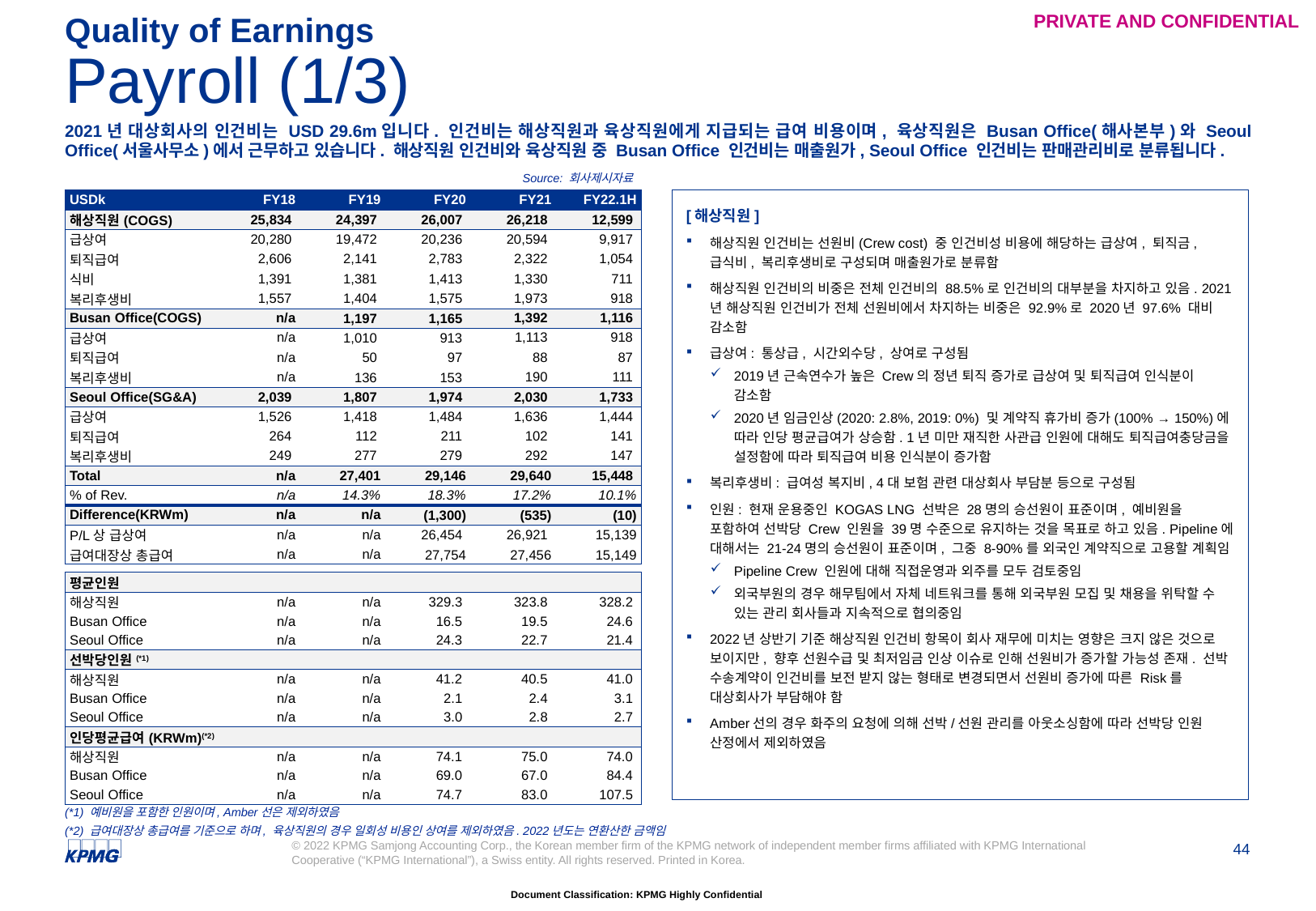

Quality of Earnings
# Payroll (1/3)
2021년 대상회사의 인건비는 USD 29.6m입니다. 인건비는 해상직원과 육상직원에게 지급되는 급여 비용이며, 육상직원은 Busan Office(해사본부)와 Seoul Office(서울사무소)에서 근무하고 있습니다. 해상직원 인건비와 육상직원 중 Busan Office 인건비는 매출원가, Seoul Office 인건비는 판매관리비로 분류됩니다.
Source: 회사제시자료
| USDk | FY18 | FY19 | FY20 | FY21 | FY22.1H |
| --- | --- | --- | --- | --- | --- |
| 해상직원(COGS) | 25,834 | 24,397 | 26,007 | 26,218 | 12,599 |
| 급상여 | 20,280 | 19,472 | 20,236 | 20,594 | 9,917 |
| 퇴직급여 | 2,606 | 2,141 | 2,783 | 2,322 | 1,054 |
| 식비 | 1,391 | 1,381 | 1,413 | 1,330 | 711 |
| 복리후생비 | 1,557 | 1,404 | 1,575 | 1,973 | 918 |
| Busan Office(COGS) | n/a | 1,197 | 1,165 | 1,392 | 1,116 |
| 급상여 | n/a | 1,010 | 913 | 1,113 | 918 |
| 퇴직급여 | n/a | 50 | 97 | 88 | 87 |
| 복리후생비 | n/a | 136 | 153 | 190 | 111 |
| Seoul Office(SG&A) | 2,039 | 1,807 | 1,974 | 2,030 | 1,733 |
| 급상여 | 1,526 | 1,418 | 1,484 | 1,636 | 1,444 |
| 퇴직급여 | 264 | 112 | 211 | 102 | 141 |
| 복리후생비 | 249 | 277 | 279 | 292 | 147 |
| Total | n/a | 27,401 | 29,146 | 29,640 | 15,448 |
| % of Rev. | n/a | 14.3% | 18.3% | 17.2% | 10.1% |
| Difference(KRWm) | n/a | n/a | (1,300) | (535) | (10) |
| P/L상 급상여 | n/a | n/a | 26,454 | 26,921 | 15,139 |
| 급여대장상 총급여 | n/a | n/a | 27,754 | 27,456 | 15,149 |
[해상직원]
해상직원 인건비는 선원비(Crew cost) 중 인건비성 비용에 해당하는 급상여, 퇴직금, 급식비, 복리후생비로 구성되며 매출원가로 분류함
해상직원 인건비의 비중은 전체 인건비의 88.5%로 인건비의 대부분을 차지하고 있음. 2021년 해상직원 인건비가 전체 선원비에서 차지하는 비중은 92.9%로 2020년 97.6% 대비 감소함
급상여: 통상급, 시간외수당, 상여로 구성됨
2019년 근속연수가 높은 Crew의 정년 퇴직 증가로 급상여 및 퇴직급여 인식분이 감소함
2020년 임금인상(2020: 2.8%, 2019: 0%) 및 계약직 휴가비 증가(100% → 150%)에 따라 인당 평균급여가 상승함. 1년 미만 재직한 사관급 인원에 대해도 퇴직급여충당금을 설정함에 따라 퇴직급여 비용 인식분이 증가함
복리후생비: 급여성 복지비, 4대 보험 관련 대상회사 부담분 등으로 구성됨
인원: 현재 운용중인 KOGAS LNG 선박은 28명의 승선원이 표준이며, 예비원을 포함하여 선박당 Crew 인원을 39명 수준으로 유지하는 것을 목표로 하고 있음. Pipeline에 대해서는 21-24명의 승선원이 표준이며, 그중 8-90%를 외국인 계약직으로 고용할 계획임
Pipeline Crew 인원에 대해 직접운영과 외주를 모두 검토중임
외국부원의 경우 해무팀에서 자체 네트워크를 통해 외국부원 모집 및 채용을 위탁할 수 있는 관리 회사들과 지속적으로 협의중임
2022년 상반기 기준 해상직원 인건비 항목이 회사 재무에 미치는 영향은 크지 않은 것으로 보이지만, 향후 선원수급 및 최저임금 인상 이슈로 인해 선원비가 증가할 가능성 존재. 선박 수송계약이 인건비를 보전 받지 않는 형태로 변경되면서 선원비 증가에 따른 Risk를 대상회사가 부담해야 함
Amber선의 경우 화주의 요청에 의해 선박/선원 관리를 아웃소싱함에 따라 선박당 인원 산정에서 제외하였음

| 평균인원 |  |  |  |  |  |
| --- | --- | --- | --- | --- | --- |
| 해상직원 | n/a | n/a | 329.3 | 323.8 | 328.2 |
| Busan Office | n/a | n/a | 16.5 | 19.5 | 24.6 |
| Seoul Office | n/a | n/a | 24.3 | 22.7 | 21.4 |
| 선박당인원(\*1) |  |  |  |  |  |
| 해상직원 | n/a | n/a | 41.2 | 40.5 | 41.0 |
| Busan Office | n/a | n/a | 2.1 | 2.4 | 3.1 |
| Seoul Office | n/a | n/a | 3.0 | 2.8 | 2.7 |
| 인당평균급여(KRWm)(\*2) |  |  |  |  |  |
| 해상직원 | n/a | n/a | 74.1 | 75.0 | 74.0 |
| Busan Office | n/a | n/a | 69.0 | 67.0 | 84.4 |
| Seoul Office | n/a | n/a | 74.7 | 83.0 | 107.5 |
(*1) 예비원을 포함한 인원이며, Amber선은 제외하였음
(*2) 급여대장상 총급여를 기준으로 하며, 육상직원의 경우 일회성 비용인 상여를 제외하였음. 2022년도는 연환산한 금액임